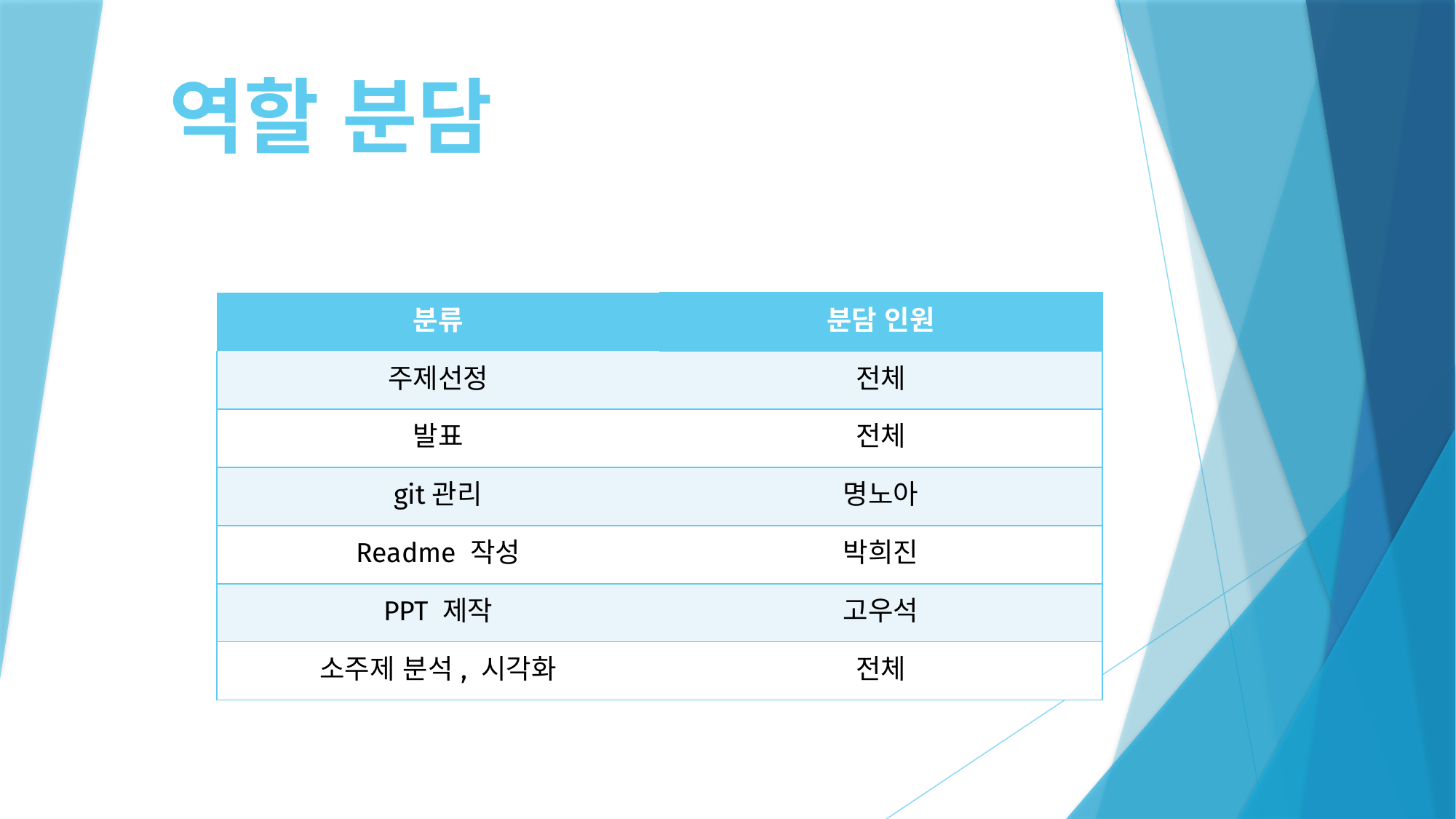

역할 분담
| 분류 | 분담 인원 |
| --- | --- |
| 주제선정 | 전체 |
| 발표 | 전체 |
| git관리 | 명노아 |
| Readme 작성 | 박희진 |
| PPT 제작 | 고우석 |
| 소주제 분석, 시각화 | 전체 |